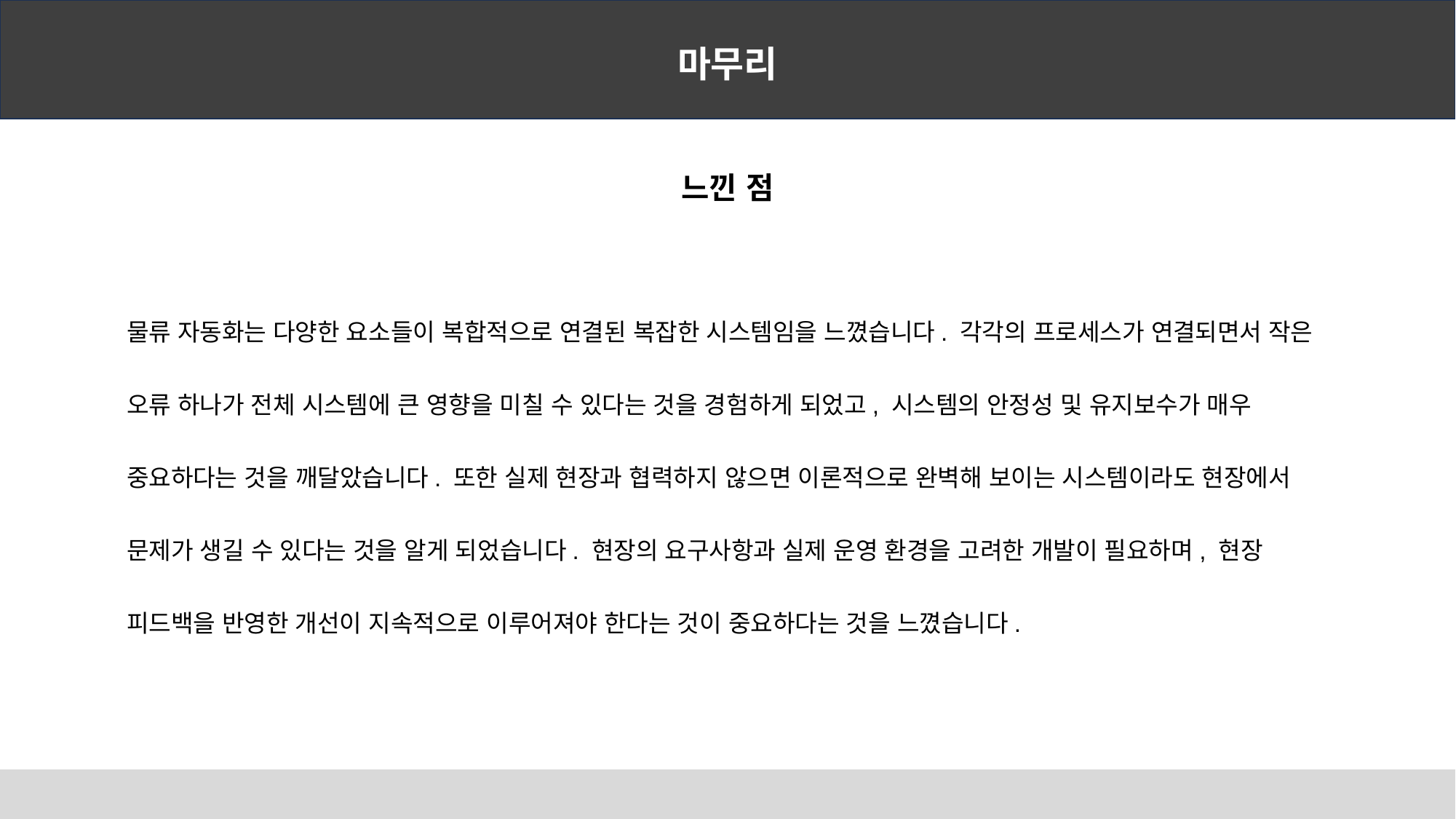

마무리
느낀 점
물류 자동화는 다양한 요소들이 복합적으로 연결된 복잡한 시스템임을 느꼈습니다. 각각의 프로세스가 연결되면서 작은 오류 하나가 전체 시스템에 큰 영향을 미칠 수 있다는 것을 경험하게 되었고, 시스템의 안정성 및 유지보수가 매우 중요하다는 것을 깨달았습니다. 또한 실제 현장과 협력하지 않으면 이론적으로 완벽해 보이는 시스템이라도 현장에서 문제가 생길 수 있다는 것을 알게 되었습니다. 현장의 요구사항과 실제 운영 환경을 고려한 개발이 필요하며, 현장 피드백을 반영한 개선이 지속적으로 이루어져야 한다는 것이 중요하다는 것을 느꼈습니다.